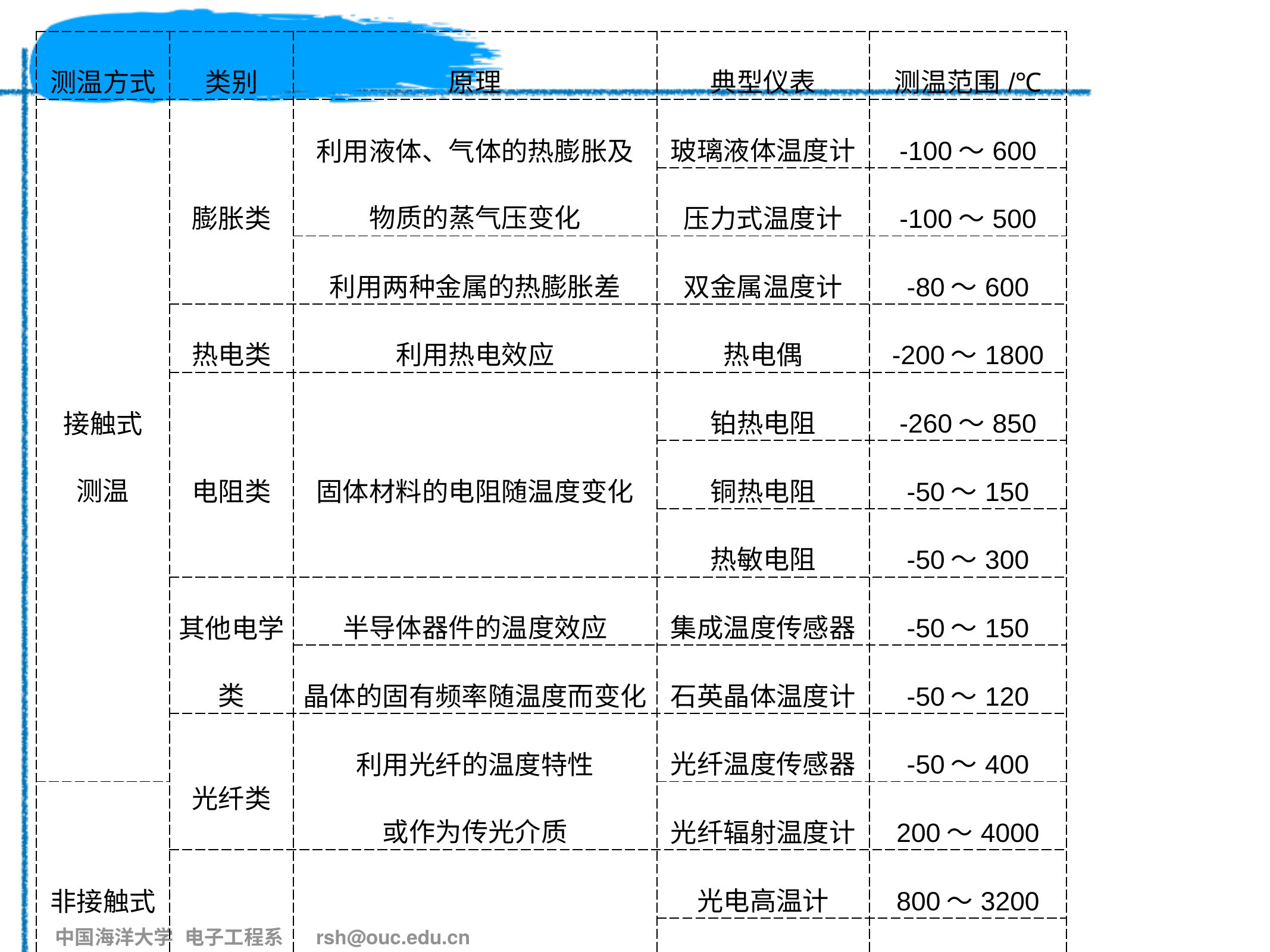

| 测温方式 | 类别 | 原理 | 典型仪表 | 测温范围/℃ |
| --- | --- | --- | --- | --- |
| 接触式 测温 | 膨胀类 | 利用液体、气体的热膨胀及 物质的蒸气压变化 | 玻璃液体温度计 | -100～600 |
|  |  |  | 压力式温度计 | -100～500 |
|  |  | 利用两种金属的热膨胀差 | 双金属温度计 | -80～600 |
|  | 热电类 | 利用热电效应 | 热电偶 | -200～1800 |
|  | 电阻类 | 固体材料的电阻随温度变化 | 铂热电阻 | -260～850 |
|  |  |  | 铜热电阻 | -50～150 |
|  |  |  | 热敏电阻 | -50～300 |
|  | 其他电学类 | 半导体器件的温度效应 | 集成温度传感器 | -50～150 |
|  |  | 晶体的固有频率随温度而变化 | 石英晶体温度计 | -50～120 |
|  | 光纤类 | 利用光纤的温度特性 或作为传光介质 | 光纤温度传感器 | -50～400 |
| 非接触式测温 |  |  | 光纤辐射温度计 | 200～4000 |
|  | 辐射类 | 利用普朗克定律 | 光电高温计 | 800～3200 |
|  |  |  | 辐射传感器 | 400～2000 |
|  |  |  | 比色温度计 | 500～3200 |